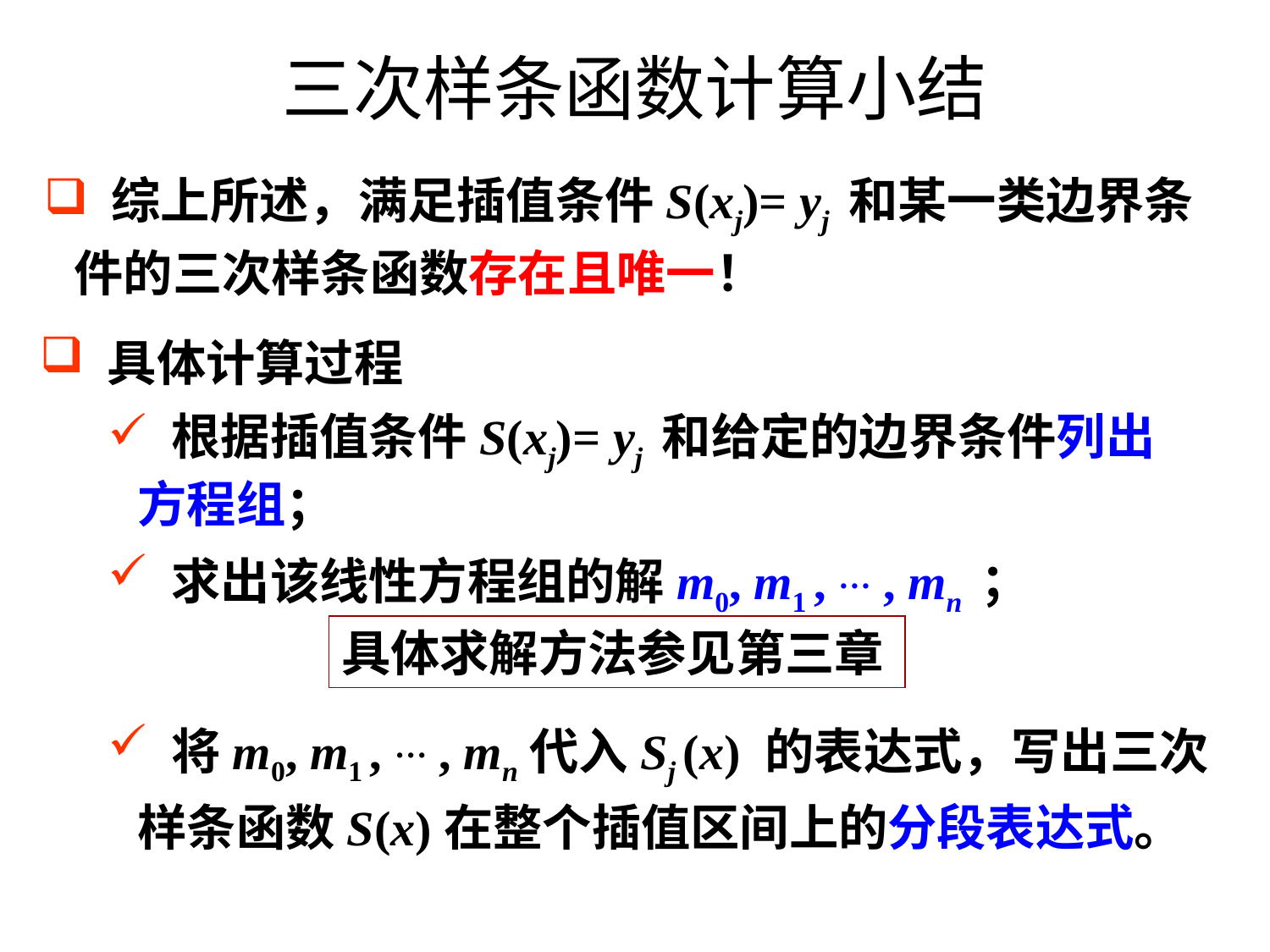

# 三次样条函数计算小结
 综上所述，满足插值条件S(xj)= yj 和某一类边界条件的三次样条函数存在且唯一！
 具体计算过程
 根据插值条件S(xj)= yj 和给定的边界条件列出方程组；
 求出该线性方程组的解m0, m1 , … , mn ；
具体求解方法参见第三章
 将m0, m1 , … , mn代入Sj (x) 的表达式，写出三次样条函数S(x)在整个插值区间上的分段表达式。